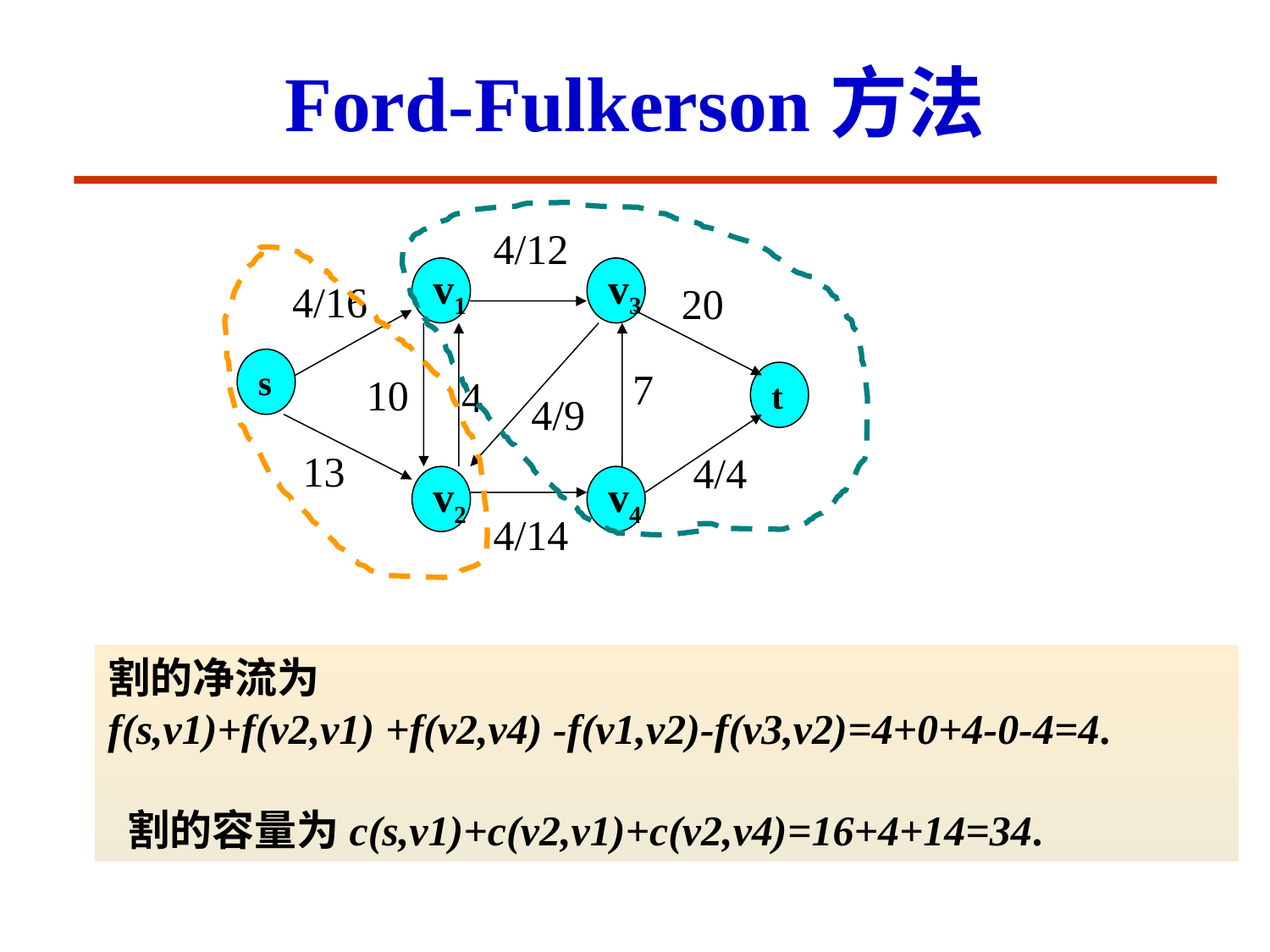

# Ford-Fulkerson方法

4/12
v1
v3
4/16
20

s
7
10
t
4

13
4/4
v2
v4

4/14
4/9

割的净流为
f(s,v1)+f(v2,v1) +f(v2,v4) -f(v1,v2)-f(v3,v2)=4+0+4-0-4=4.

 割的容量为c(s,v1)+c(v2,v1)+c(v2,v4)=16+4+14=34.